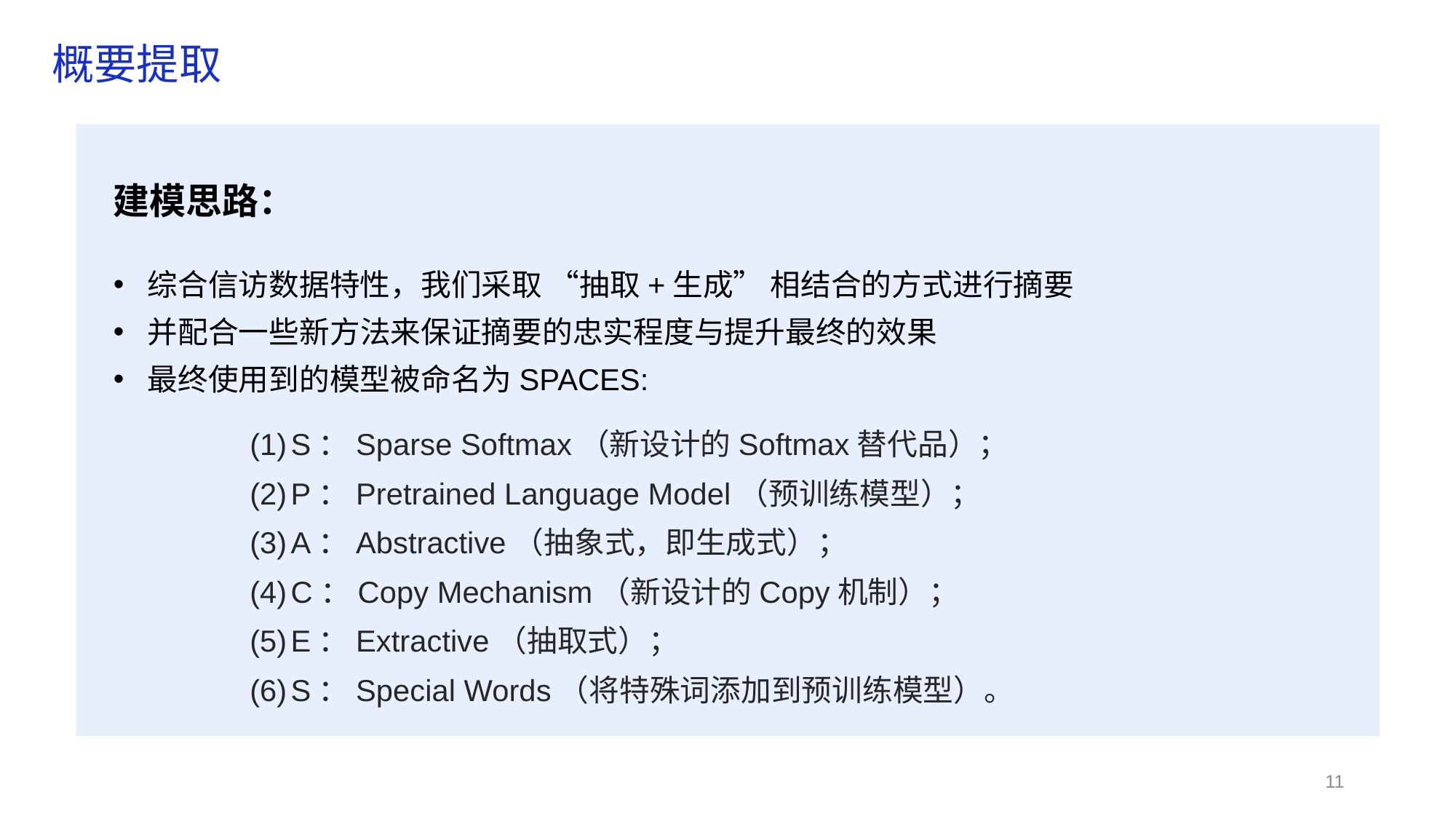

概要提取

建模思路：

综合信访数据特性，我们采取 “抽取+生成” 相结合的方式进行摘要
并配合一些新方法来保证摘要的忠实程度与提升最终的效果
最终使用到的模型被命名为SPACES:

S：Sparse Softmax（新设计的Softmax替代品）；
P：Pretrained Language Model（预训练模型）；
A：Abstractive（抽象式，即生成式）；
C：Copy Mechanism（新设计的Copy机制）；
E：Extractive（抽取式）；
S：Special Words（将特殊词添加到预训练模型）。

11